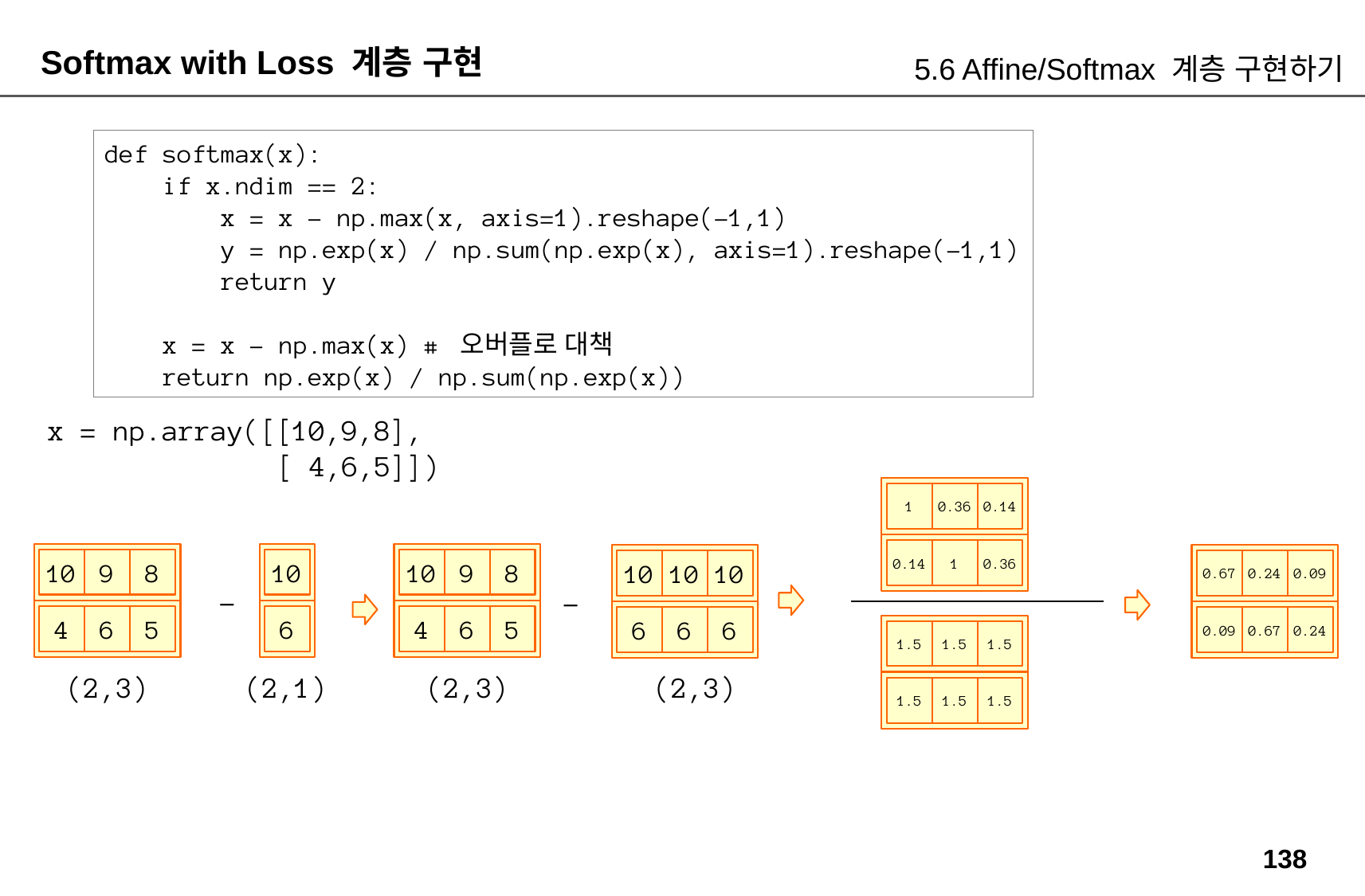

Softmax with Loss 계층 구현
5.6 Affine/Softmax 계층 구현하기
def softmax(x):
    if x.ndim == 2:
        x = x - np.max(x, axis=1).reshape(-1,1)
        y = np.exp(x) / np.sum(np.exp(x), axis=1).reshape(-1,1)
        return y

    x = x - np.max(x) # 오버플로 대책
    return np.exp(x) / np.sum(np.exp(x))
x = np.array([[10,9,8],
              [ 4,6,5]])

1
0.36
0.14

0.14
1
0.36

10
9
8
10
10
9
8
10
10
10
0.67
0.24
0.09
-
-

4
6
5
6
4
6
5
6
6
6
0.09
0.67
0.24

1.5
1.5
1.5
(2,3)
(2,1)
(2,3)
(2,3)

1.5
1.5
1.5